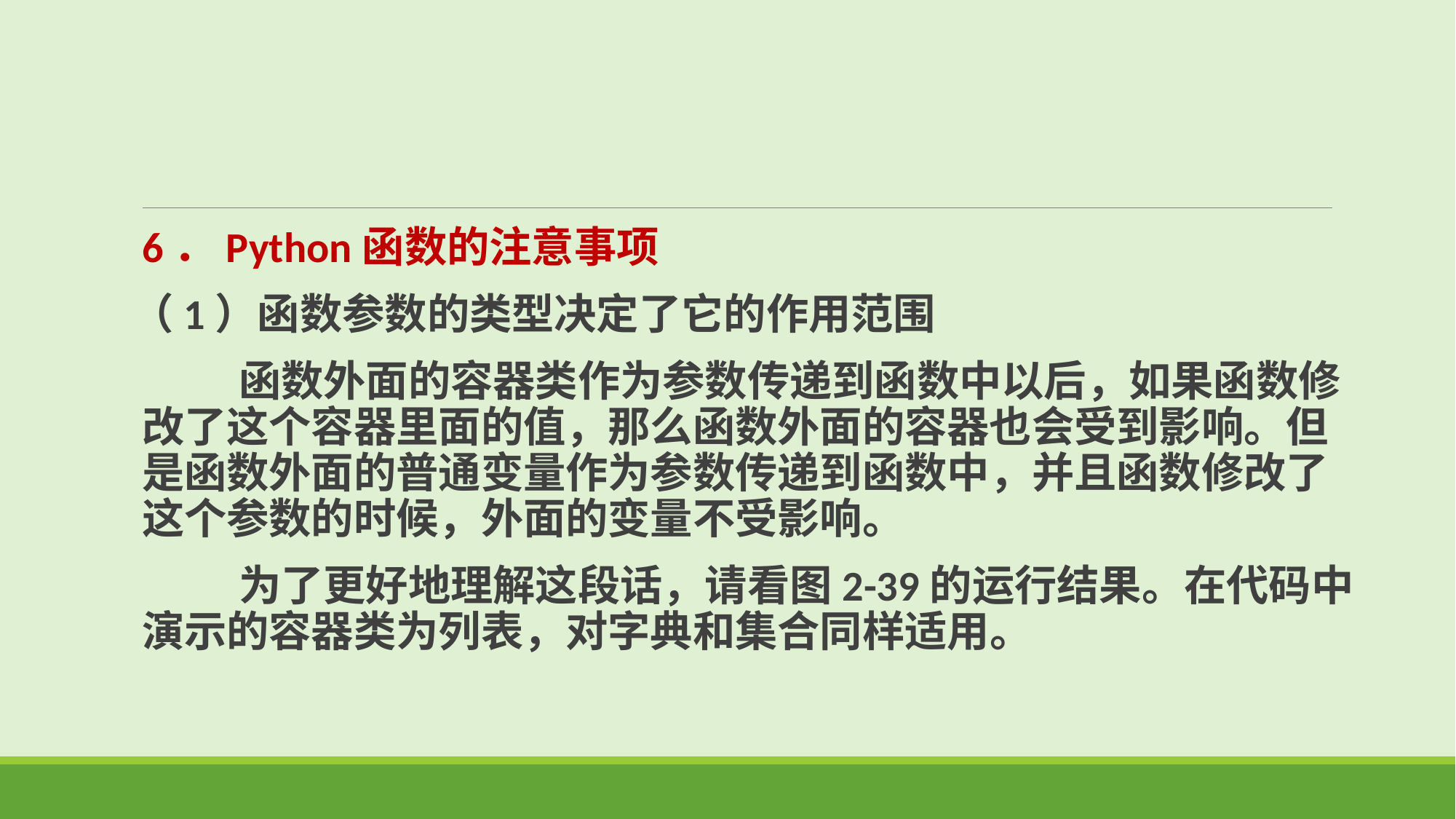

6．Python函数的注意事项
（1）函数参数的类型决定了它的作用范围
         函数外面的容器类作为参数传递到函数中以后，如果函数修改了这个容器里面的值，那么函数外面的容器也会受到影响。但是函数外面的普通变量作为参数传递到函数中，并且函数修改了这个参数的时候，外面的变量不受影响。
         为了更好地理解这段话，请看图2-39的运行结果。在代码中演示的容器类为列表，对字典和集合同样适用。